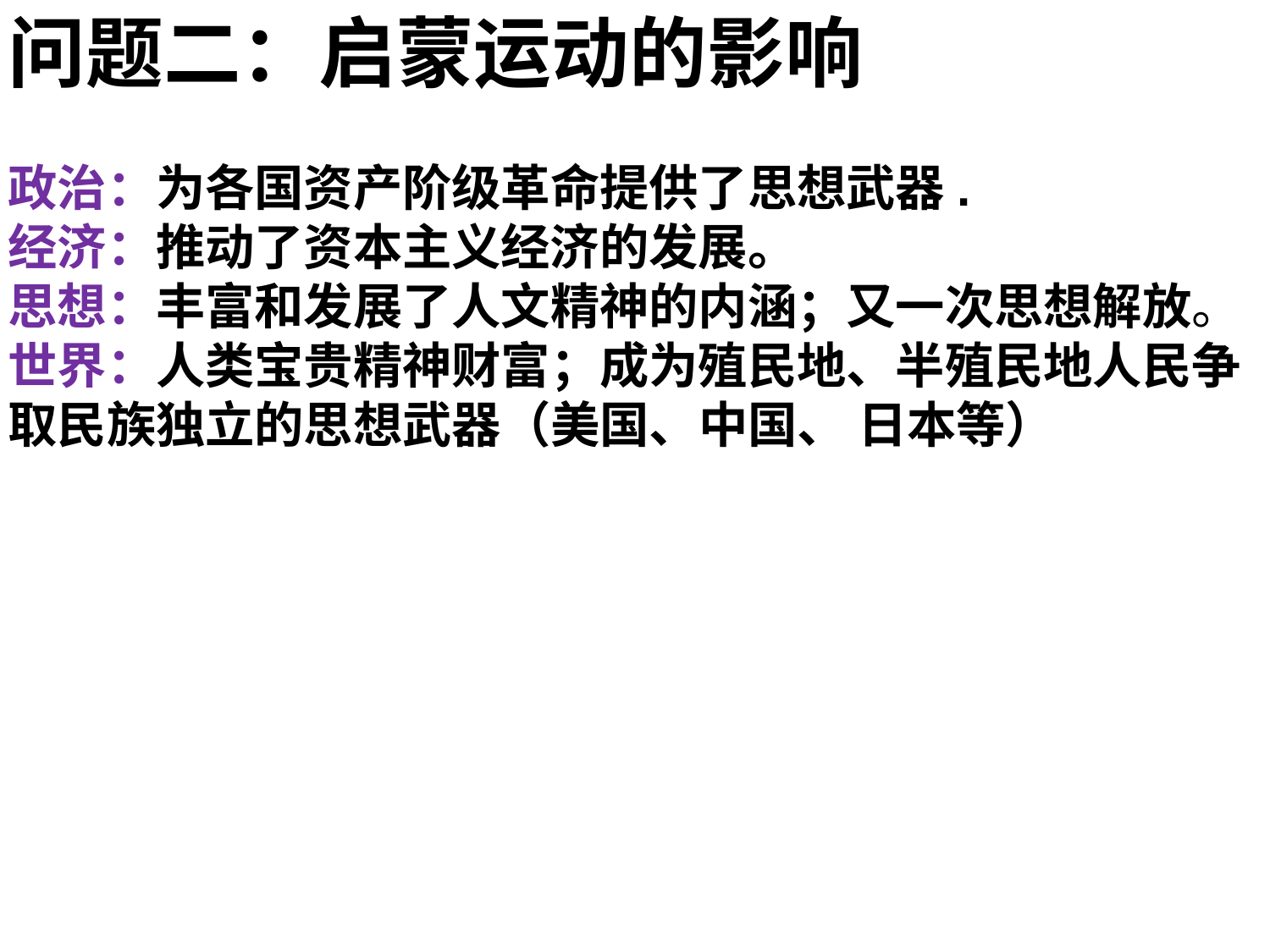

问题二：启蒙运动的影响

政治：为各国资产阶级革命提供了思想武器.
经济：推动了资本主义经济的发展。
思想：丰富和发展了人文精神的内涵；又一次思想解放。
世界：人类宝贵精神财富；成为殖民地、半殖民地人民争取民族独立的思想武器（美国、中国、 日本等）